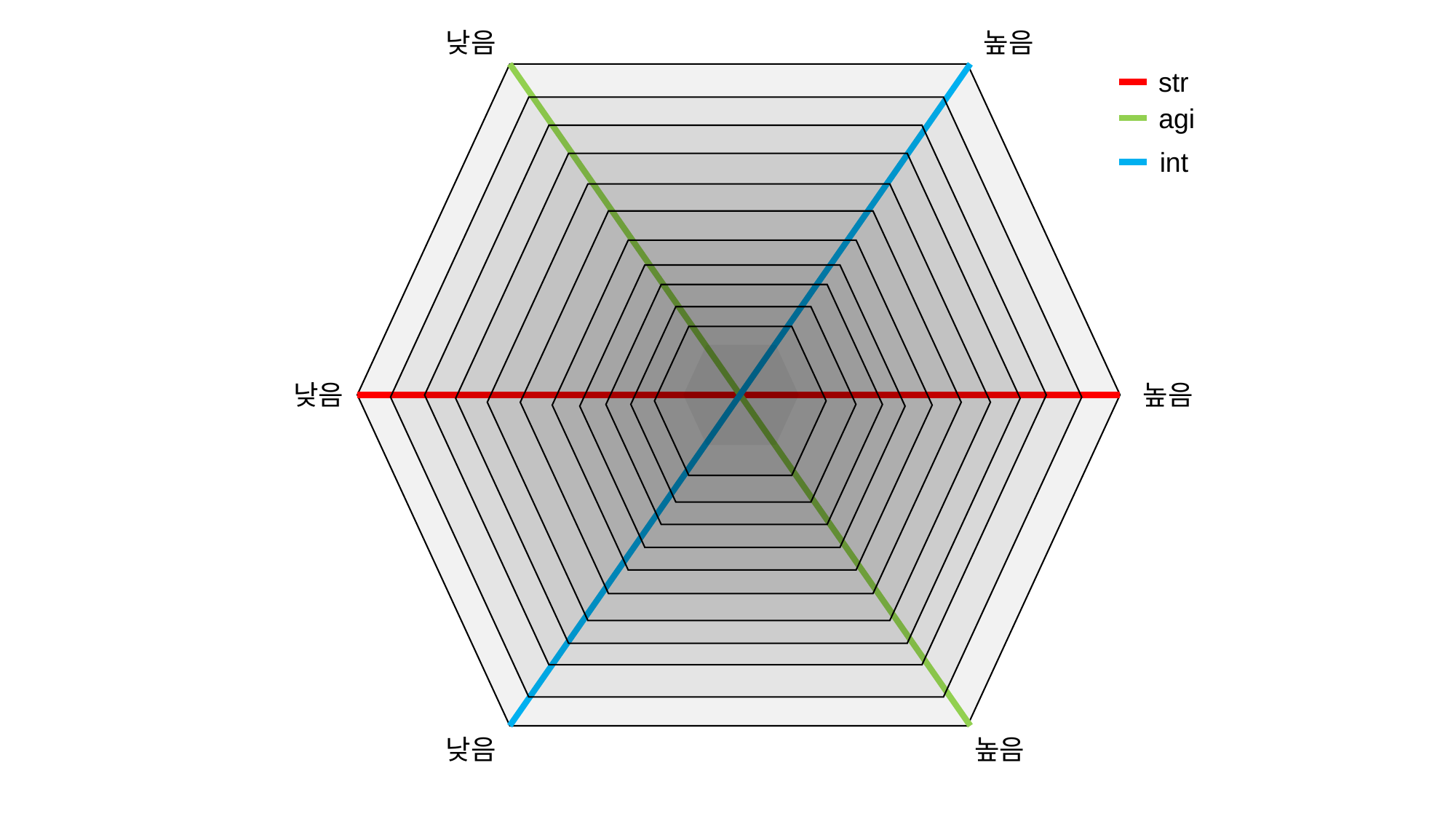

낮음
높음
str

agi

int

낮음
높음
낮음
높음